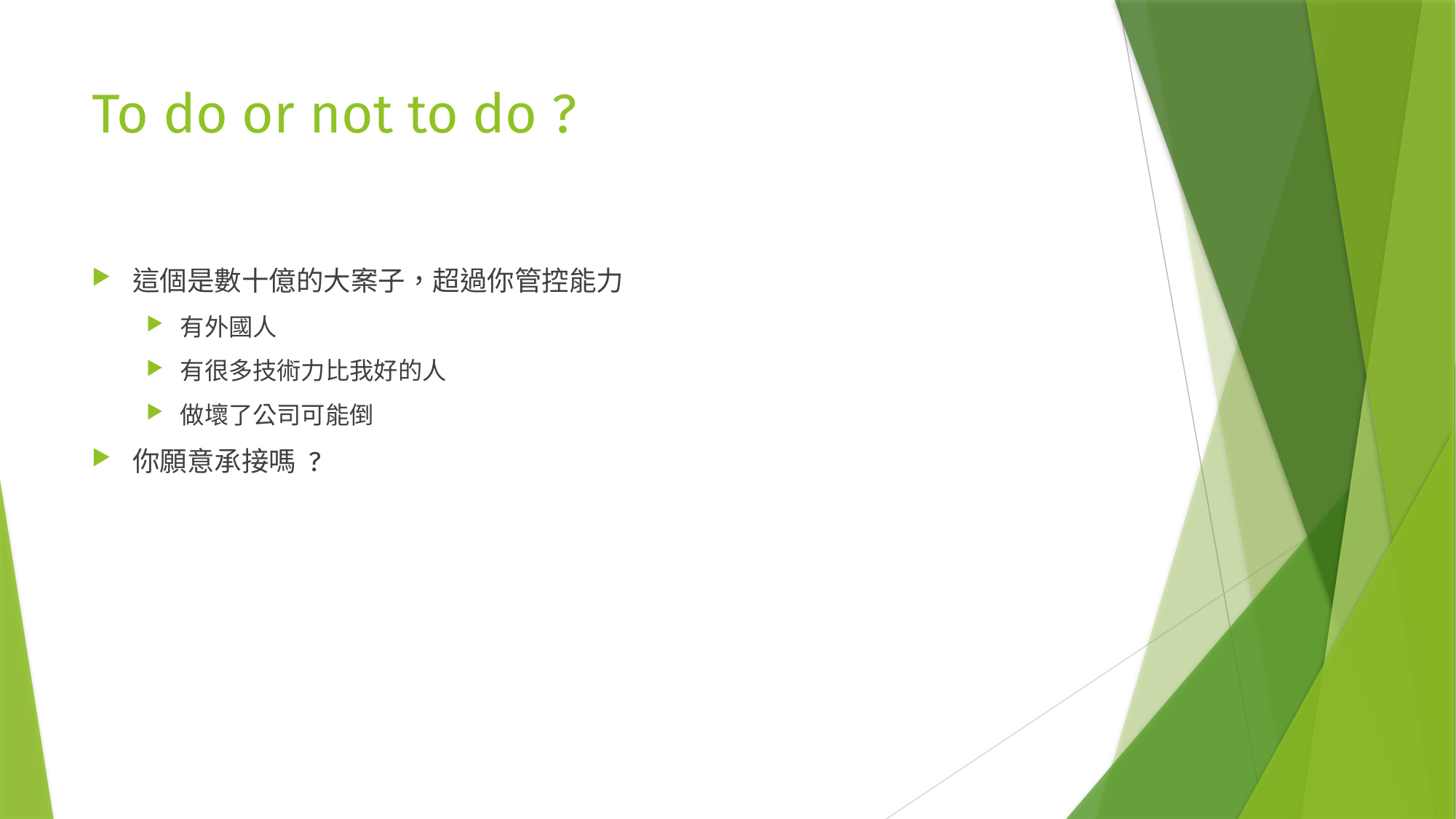

# To do or not to do ?
這個是數十億的大案子，超過你管控能力
有外國人
有很多技術力比我好的人
做壞了公司可能倒
你願意承接嗎 ?